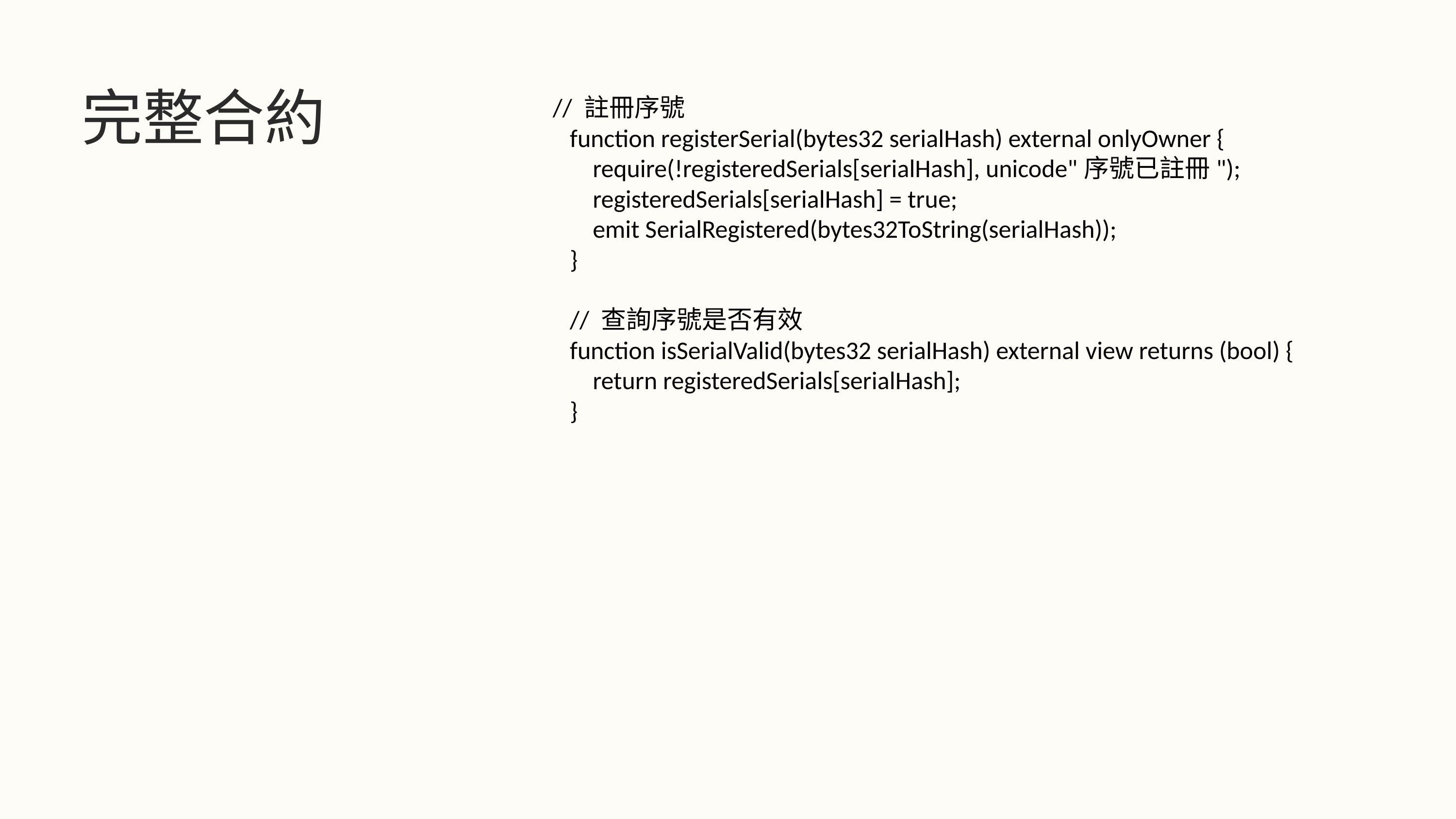

完整合約
 // 註冊序號
    function registerSerial(bytes32 serialHash) external onlyOwner {
        require(!registeredSerials[serialHash], unicode"序號已註冊");
        registeredSerials[serialHash] = true;
        emit SerialRegistered(bytes32ToString(serialHash));
    }

    // 查詢序號是否有效
    function isSerialValid(bytes32 serialHash) external view returns (bool) {
        return registeredSerials[serialHash];
    }